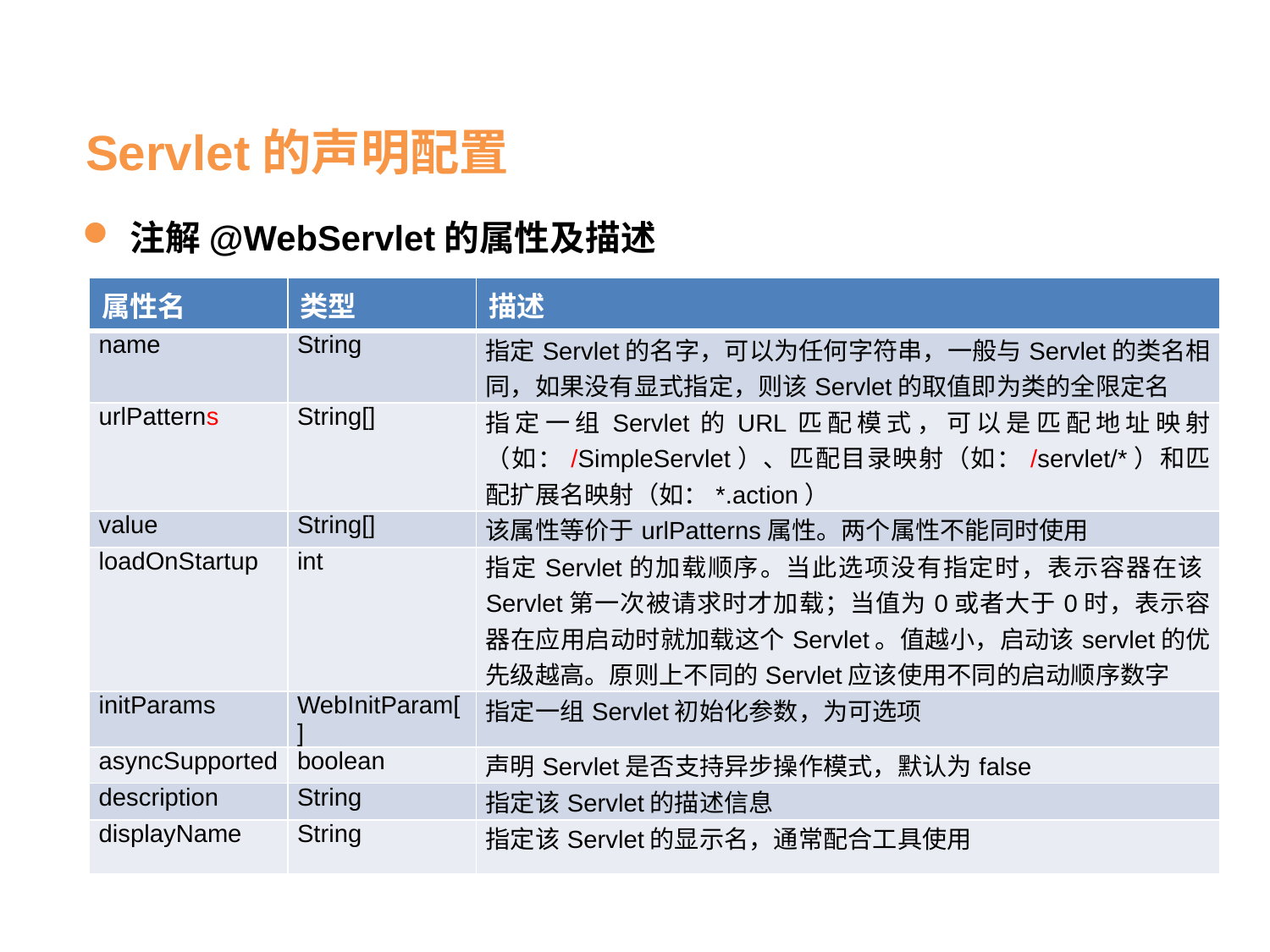

# Servlet的声明配置
注解@WebServlet的属性及描述

| 属性名 | 类型 | 描述 |
| --- | --- | --- |
| name | String | 指定Servlet的名字，可以为任何字符串，一般与Servlet的类名相同，如果没有显式指定，则该Servlet的取值即为类的全限定名 |
| urlPatterns | String[] | 指定一组Servlet的URL匹配模式，可以是匹配地址映射（如：/SimpleServlet）、匹配目录映射（如：/servlet/\*）和匹配扩展名映射（如：\*.action） |
| value | String[] | 该属性等价于urlPatterns属性。两个属性不能同时使用 |
| loadOnStartup | int | 指定Servlet的加载顺序。当此选项没有指定时，表示容器在该Servlet第一次被请求时才加载；当值为0或者大于0时，表示容器在应用启动时就加载这个Servlet。值越小，启动该servlet的优先级越高。原则上不同的Servlet应该使用不同的启动顺序数字 |
| initParams | WebInitParam[] | 指定一组Servlet初始化参数，为可选项 |
| asyncSupported | boolean | 声明Servlet是否支持异步操作模式，默认为false |
| description | String | 指定该Servlet的描述信息 |
| displayName | String | 指定该Servlet的显示名，通常配合工具使用 |